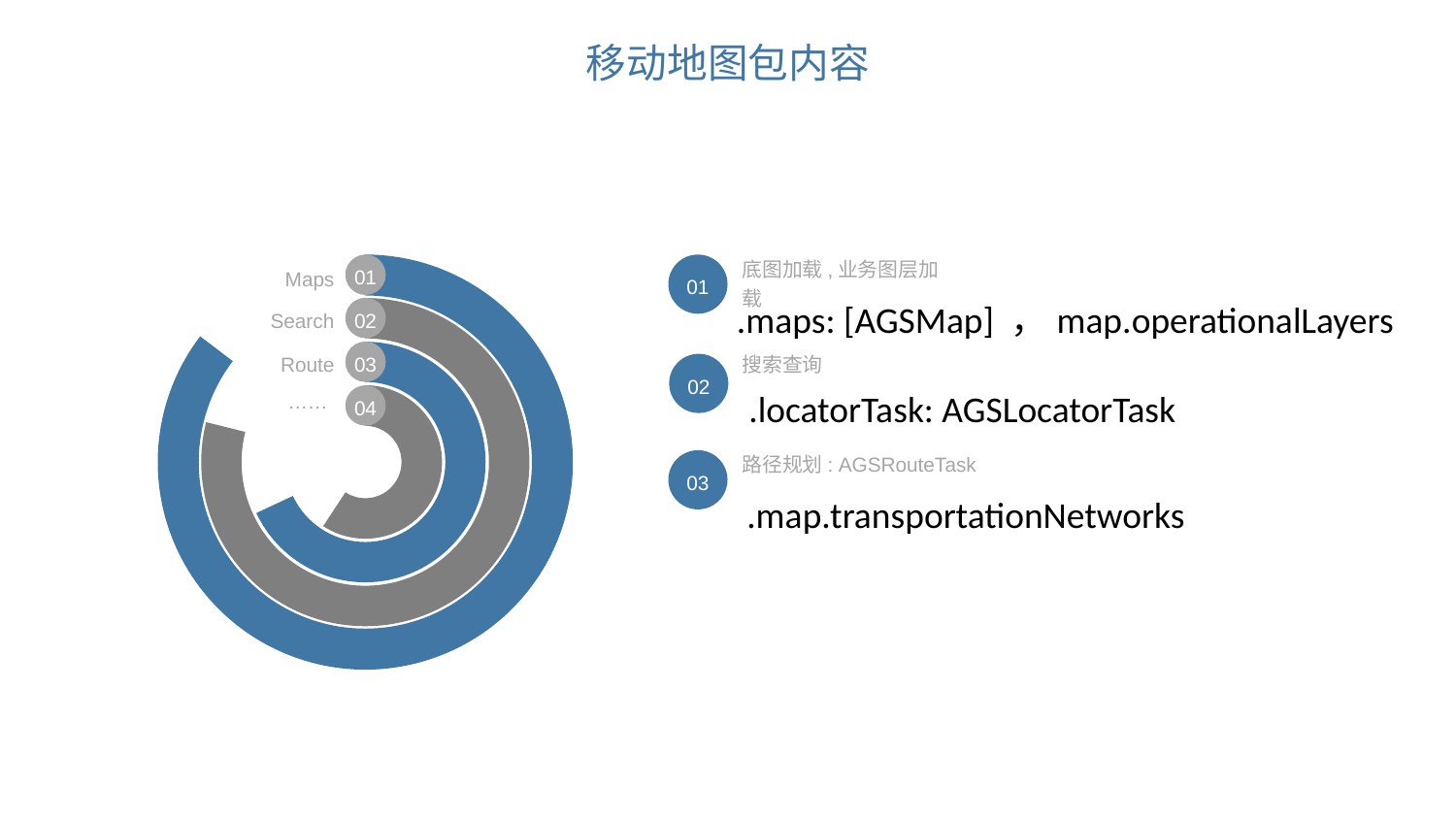

移动地图包内容
底图加载,业务图层加载

01
01
Maps
.maps: [AGSMap] ，map.operationalLayers
02

Search
03

Route
搜索查询
02
.locatorTask: AGSLocatorTask
……

04
路径规划: AGSRouteTask
03
.map.transportationNetworks